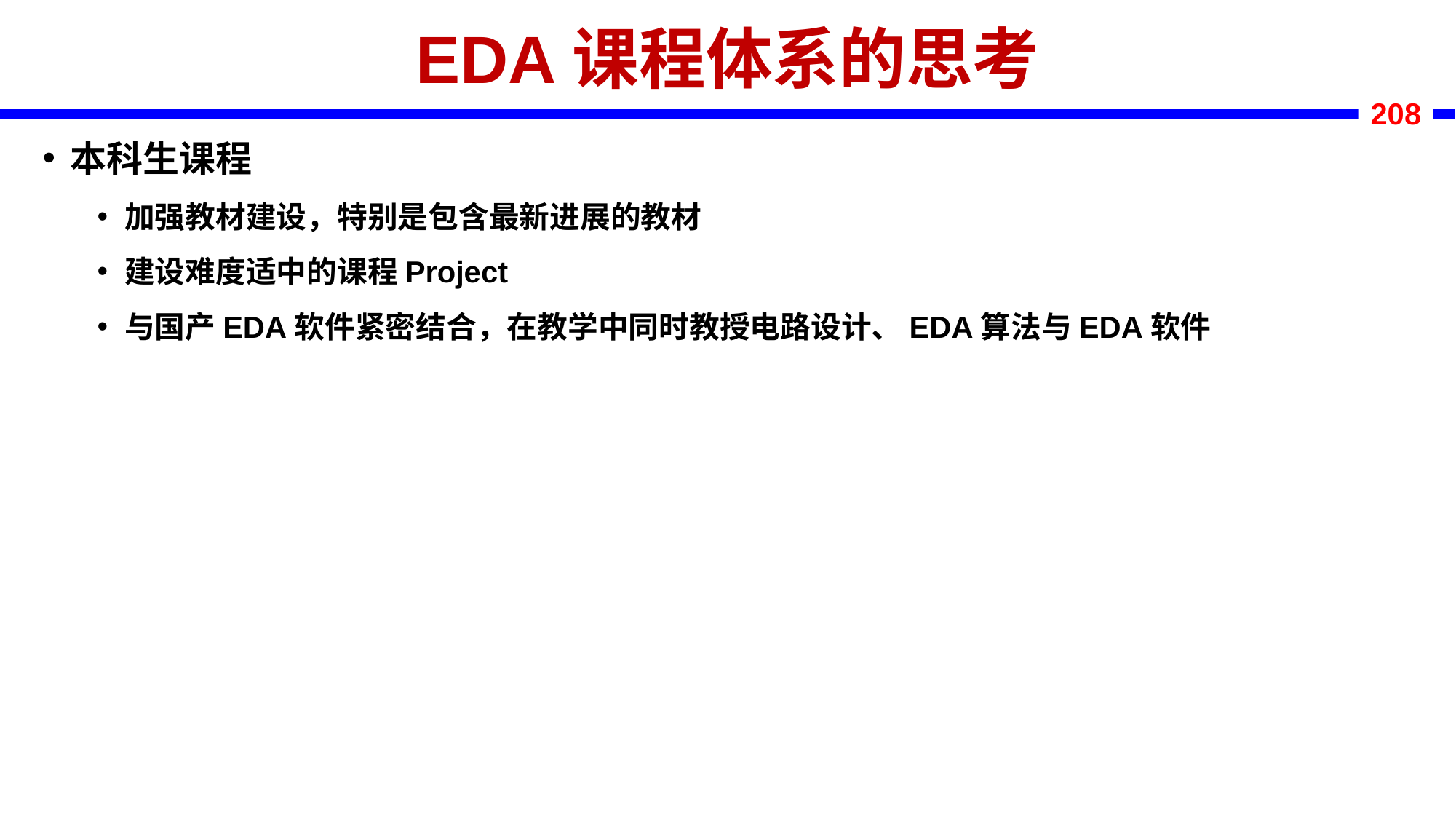

EDA课程体系的思考
208
本科生课程
加强教材建设，特别是包含最新进展的教材
建设难度适中的课程Project
与国产EDA软件紧密结合，在教学中同时教授电路设计、EDA算法与EDA软件